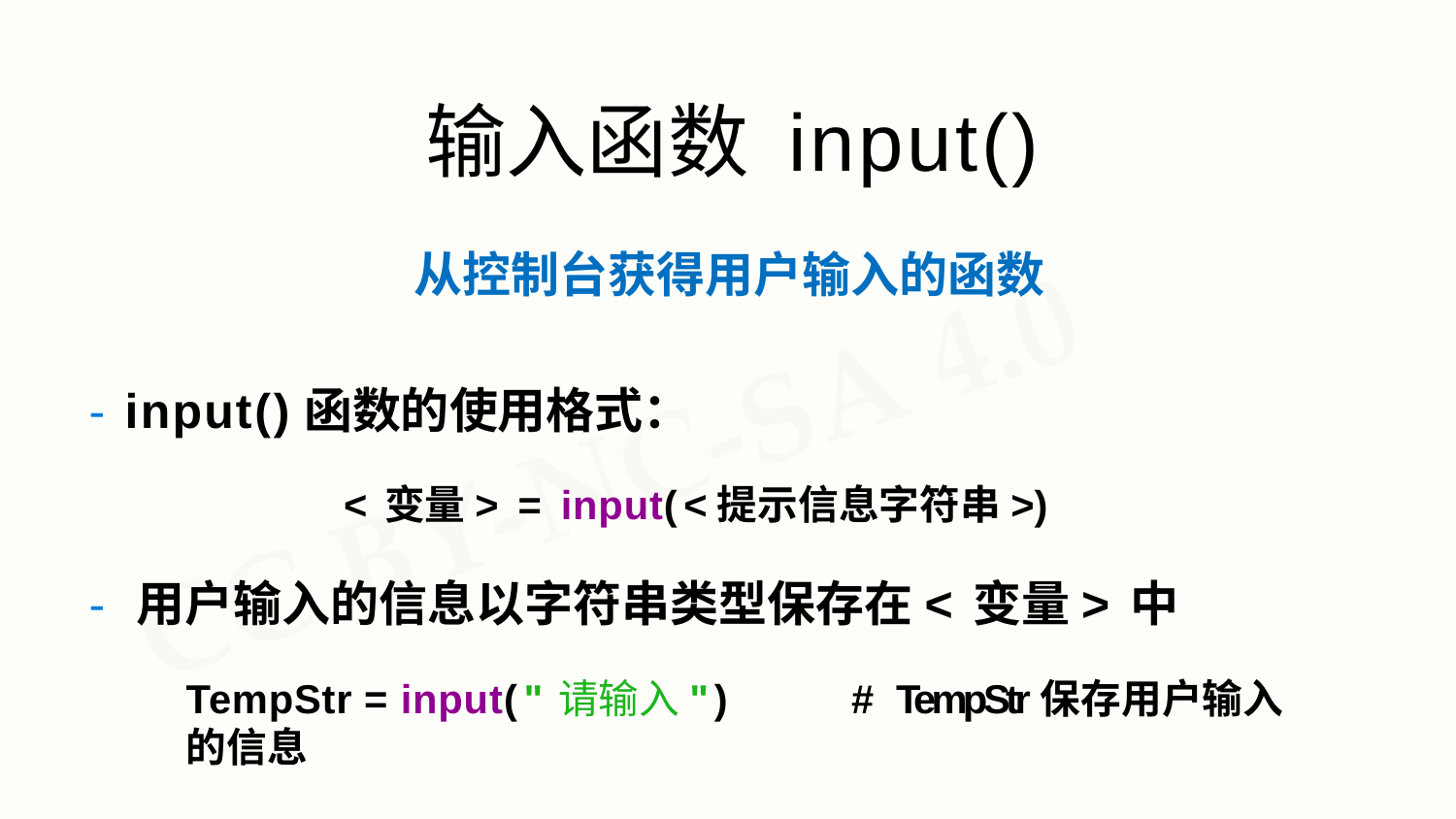

# 输入函数 input()
从控制台获得用户输入的函数

- input()函数的使用格式：
<变量> = input(<提示信息字符串>)

- 用户输入的信息以字符串类型保存在<变量>中
TempStr =  input("请输入")	#	TempStr保存用户输入的信息